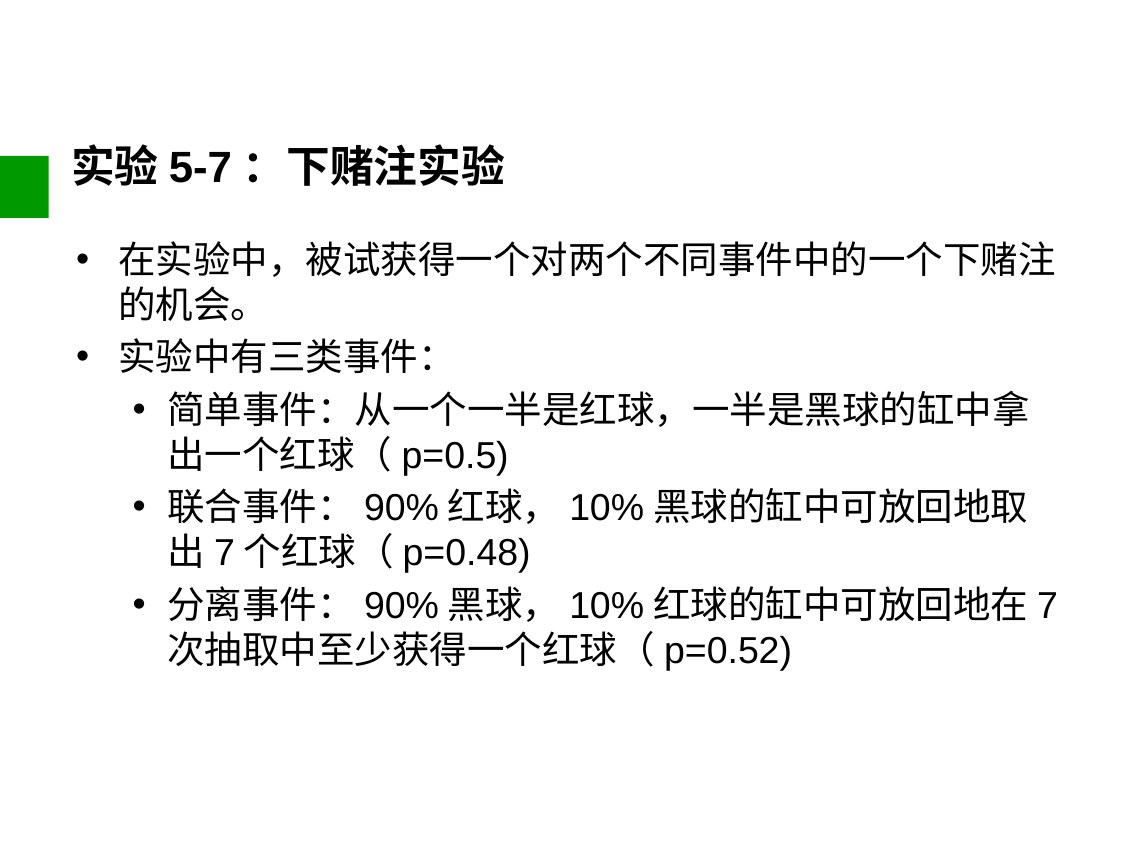

# 实验5-7：下赌注实验

在实验中，被试获得一个对两个不同事件中的一个下赌注的机会。
实验中有三类事件：
简单事件：从一个一半是红球，一半是黑球的缸中拿出一个红球（p=0.5)
联合事件：90%红球，10%黑球的缸中可放回地取出7个红球（p=0.48)
分离事件：90%黑球，10%红球的缸中可放回地在7次抽取中至少获得一个红球（p=0.52)

45